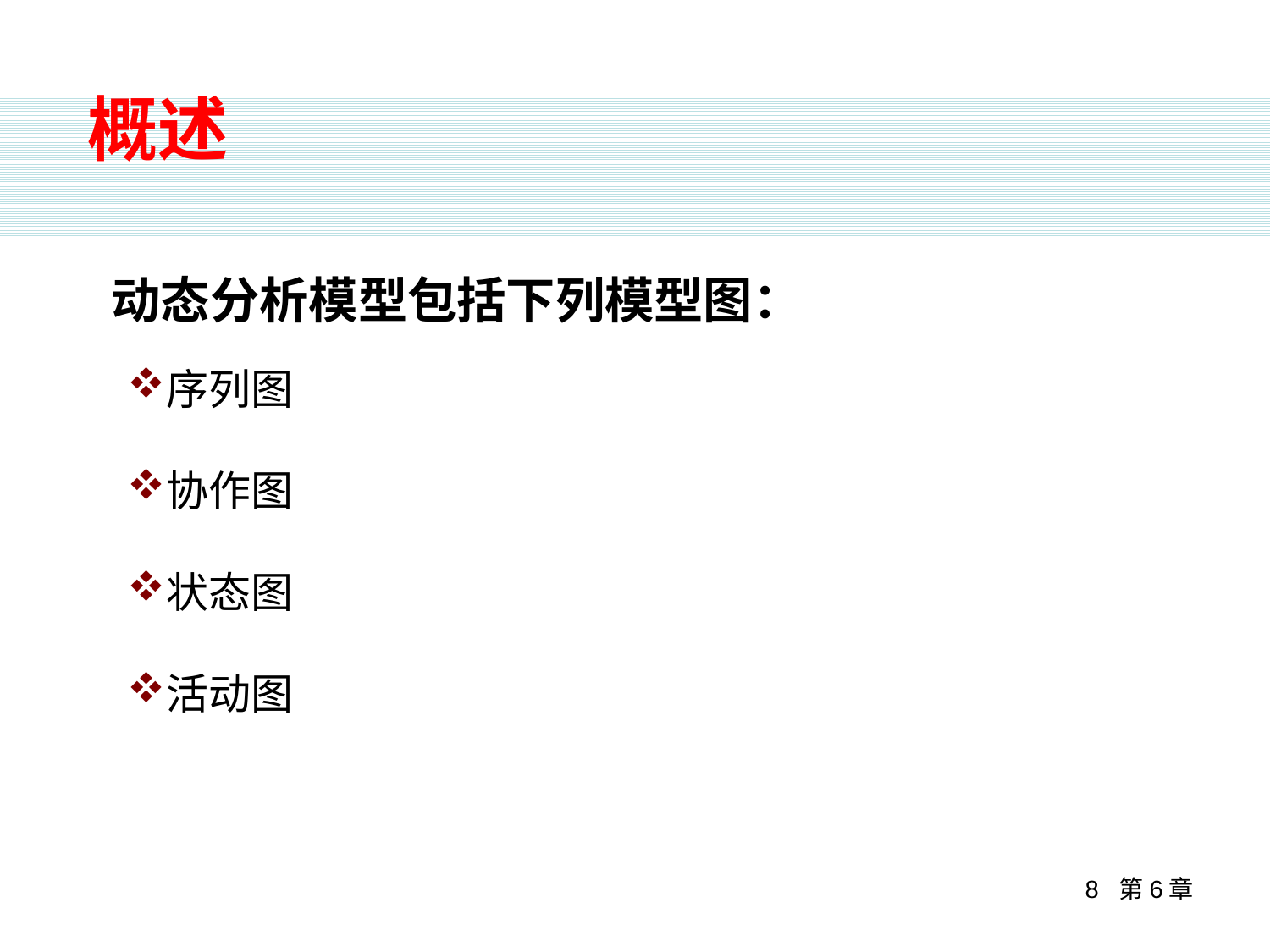

概述
动态分析模型包括下列模型图：
序列图

协作图

状态图

活动图
8  第6章